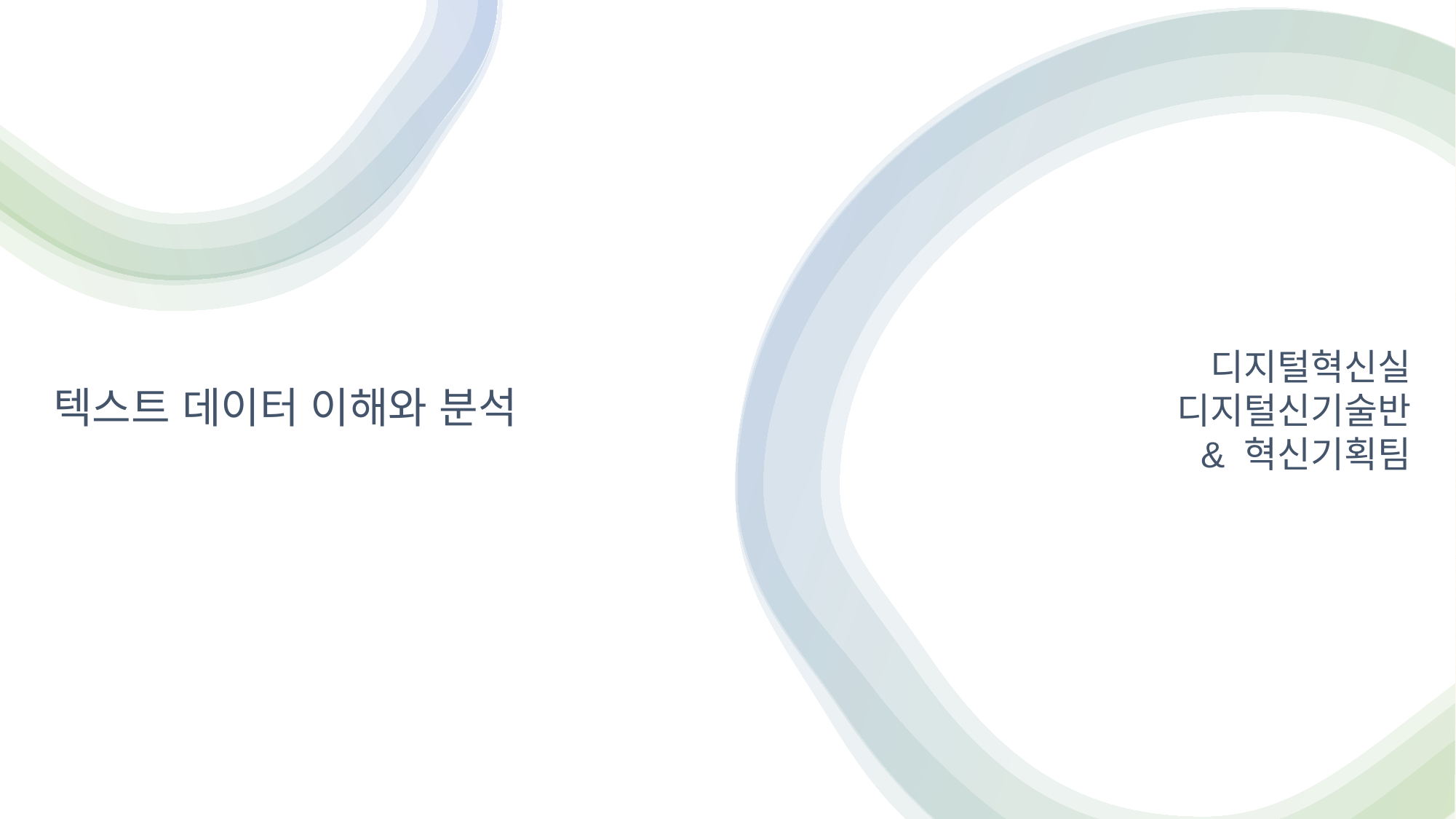

# 텍스트 데이터 이해와 분석
디지털혁신실
디지털신기술반
& 혁신기획팀